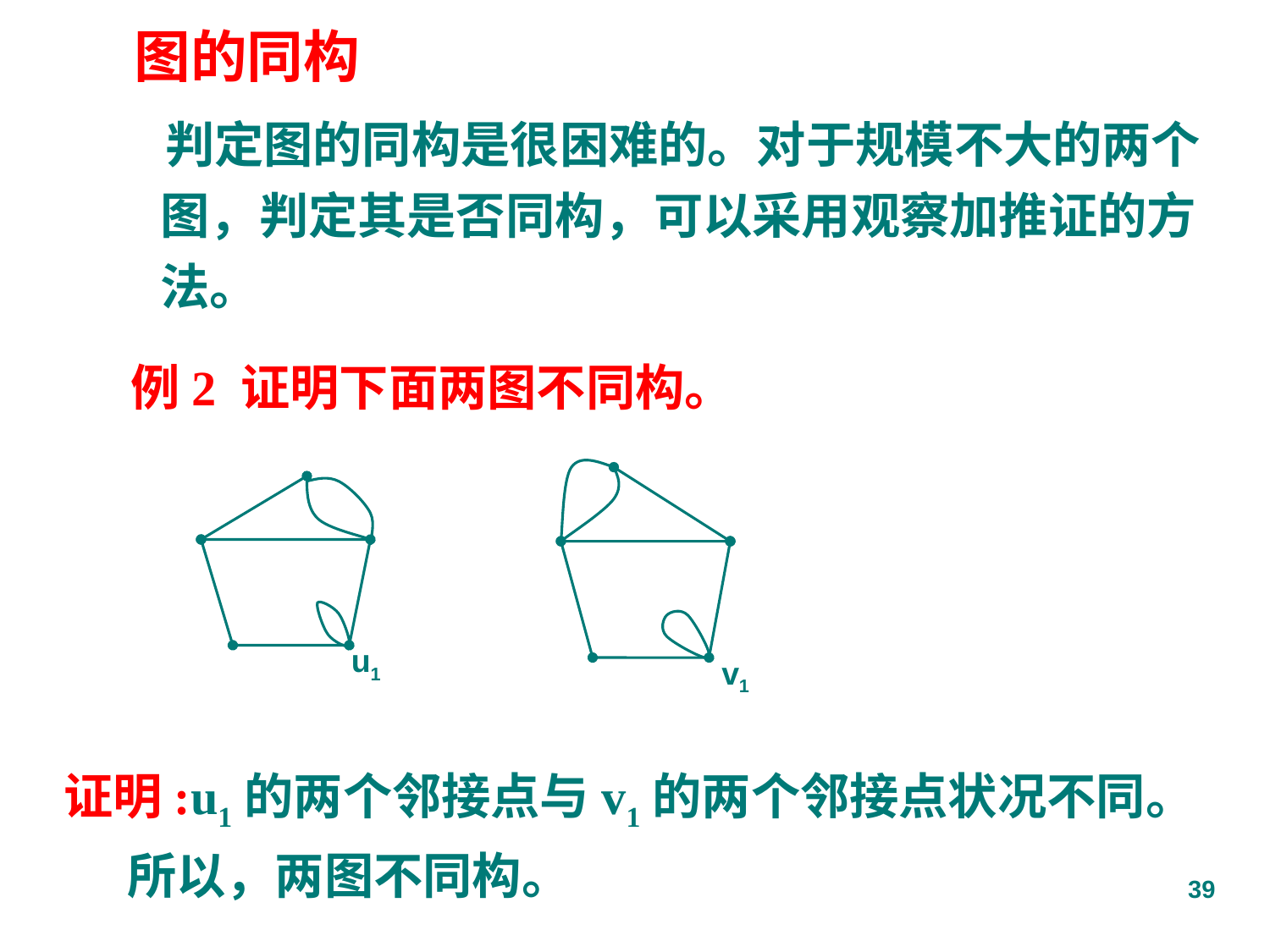

图的同构
     判定图的同构是很困难的。对于规模不大的两个图，判定其是否同构，可以采用观察加推证的方法。
 例2 证明下面两图不同构。

v1

u1

证明:u1的两个邻接点与v1的两个邻接点状况不同。所以，两图不同构。
39